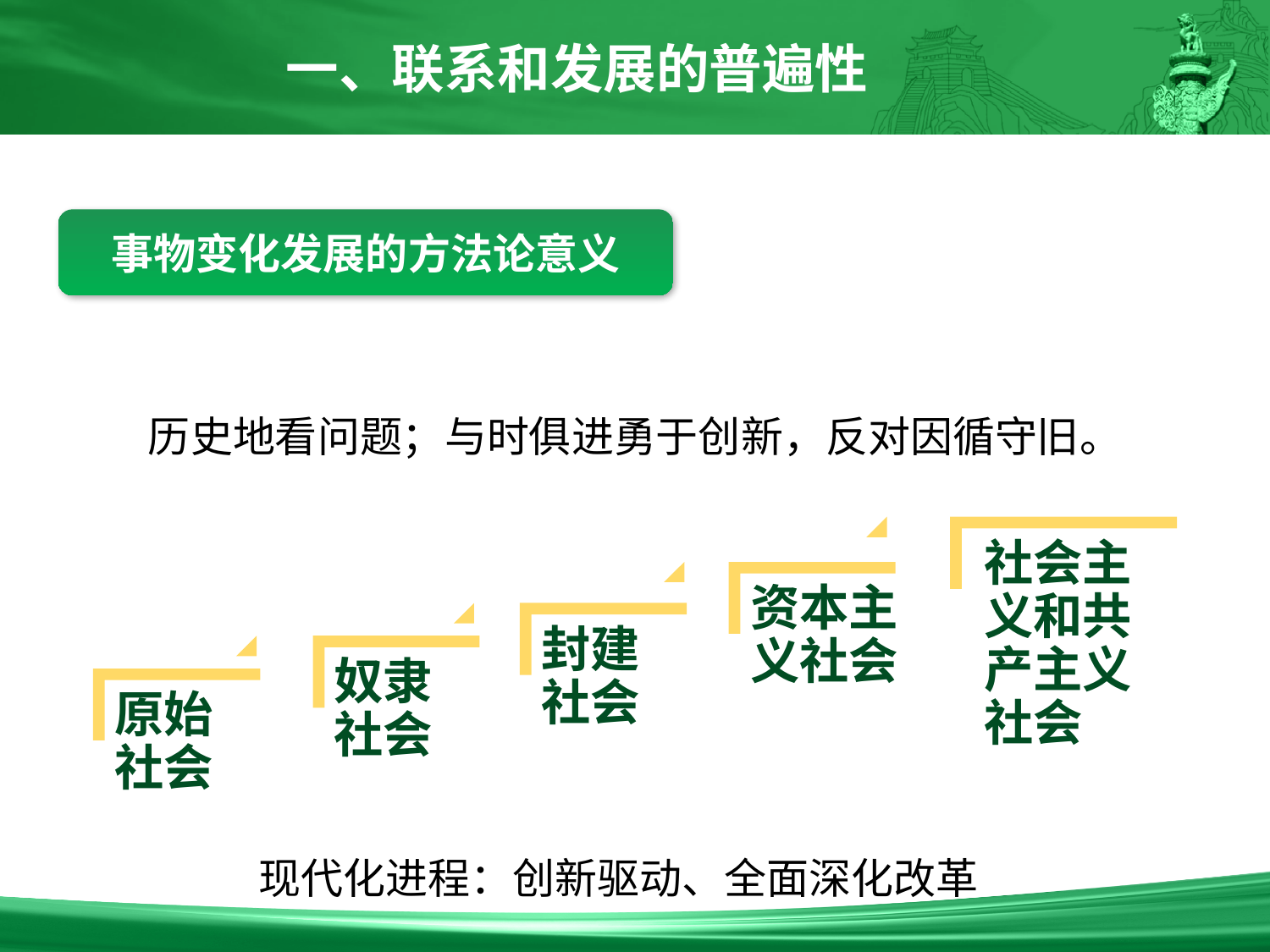

一、联系和发展的普遍性
事物变化发展的方法论意义
历史地看问题；与时俱进勇于创新，反对因循守旧。

社会主义和共产主义社会

资本主义社会

封建社会

奴隶社会
原始社会
现代化进程：创新驱动、全面深化改革